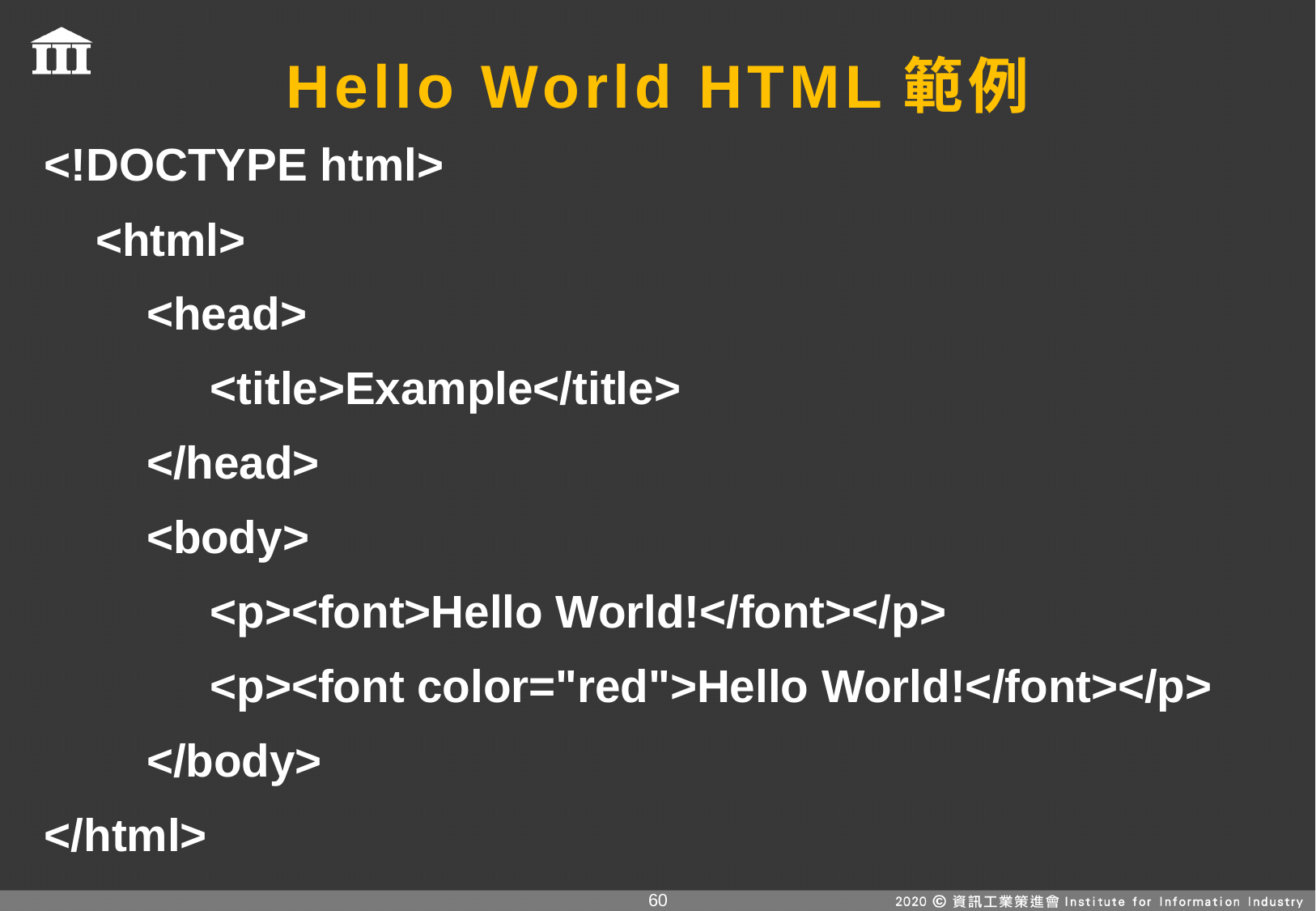

# Hello World HTML範例

<!DOCTYPE html>
    <html>
        <head>
             <title>Example</title>
        </head>
        <body>
             <p><font>Hello World!</font></p>
             <p><font color="red">Hello World!</font></p>
        </body>
</html>
60